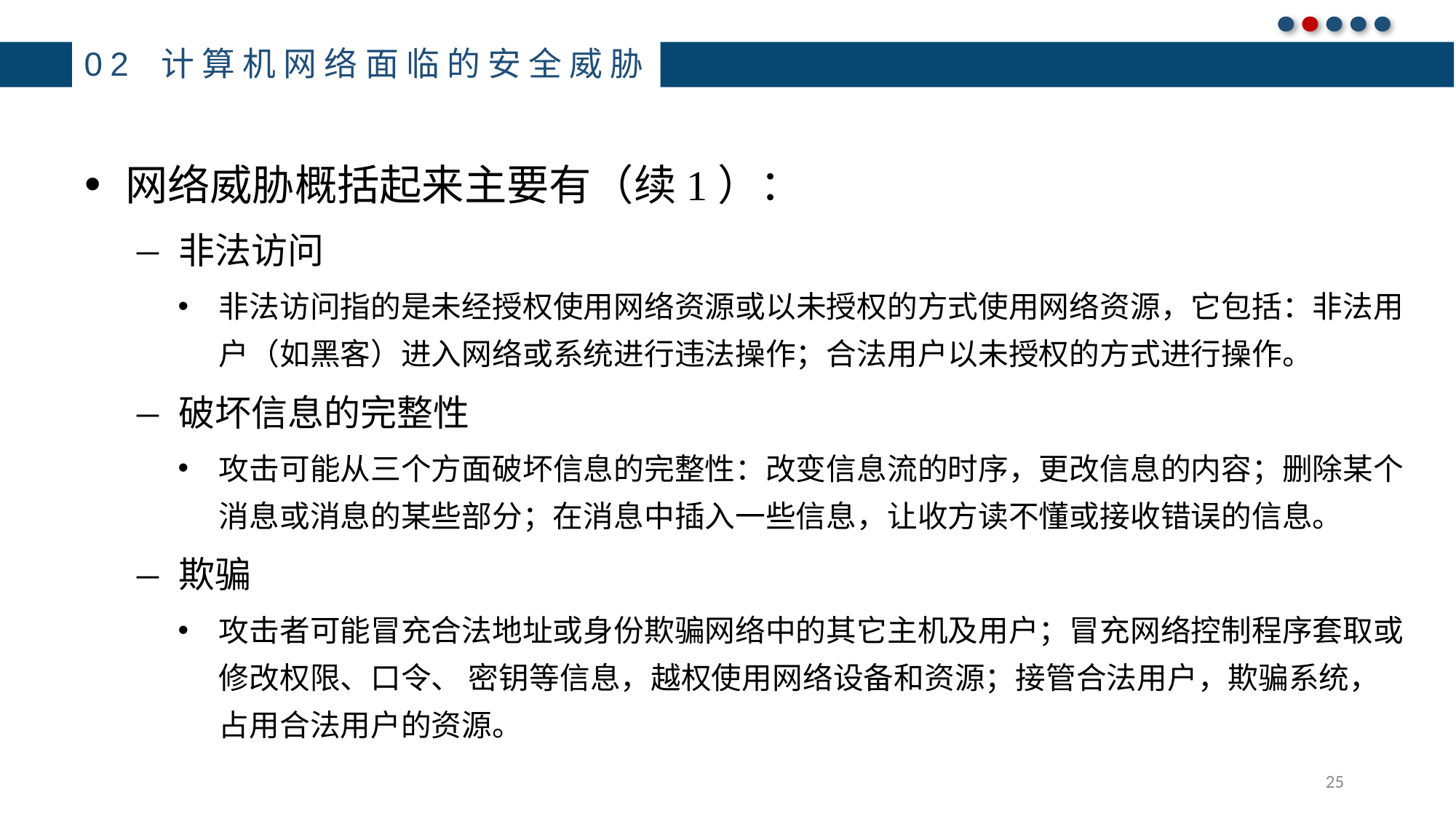

# 02 计算机网络面临的安全威胁
网络威胁概括起来主要有（续1）：
非法访问
非法访问指的是未经授权使用网络资源或以未授权的方式使用网络资源，它包括：非法用户（如黑客）进入网络或系统进行违法操作；合法用户以未授权的方式进行操作。
破坏信息的完整性
攻击可能从三个方面破坏信息的完整性：改变信息流的时序，更改信息的内容；删除某个消息或消息的某些部分；在消息中插入一些信息，让收方读不懂或接收错误的信息。
欺骗
攻击者可能冒充合法地址或身份欺骗网络中的其它主机及用户；冒充网络控制程序套取或修改权限、口令、 密钥等信息，越权使用网络设备和资源；接管合法用户，欺骗系统，占用合法用户的资源。

25